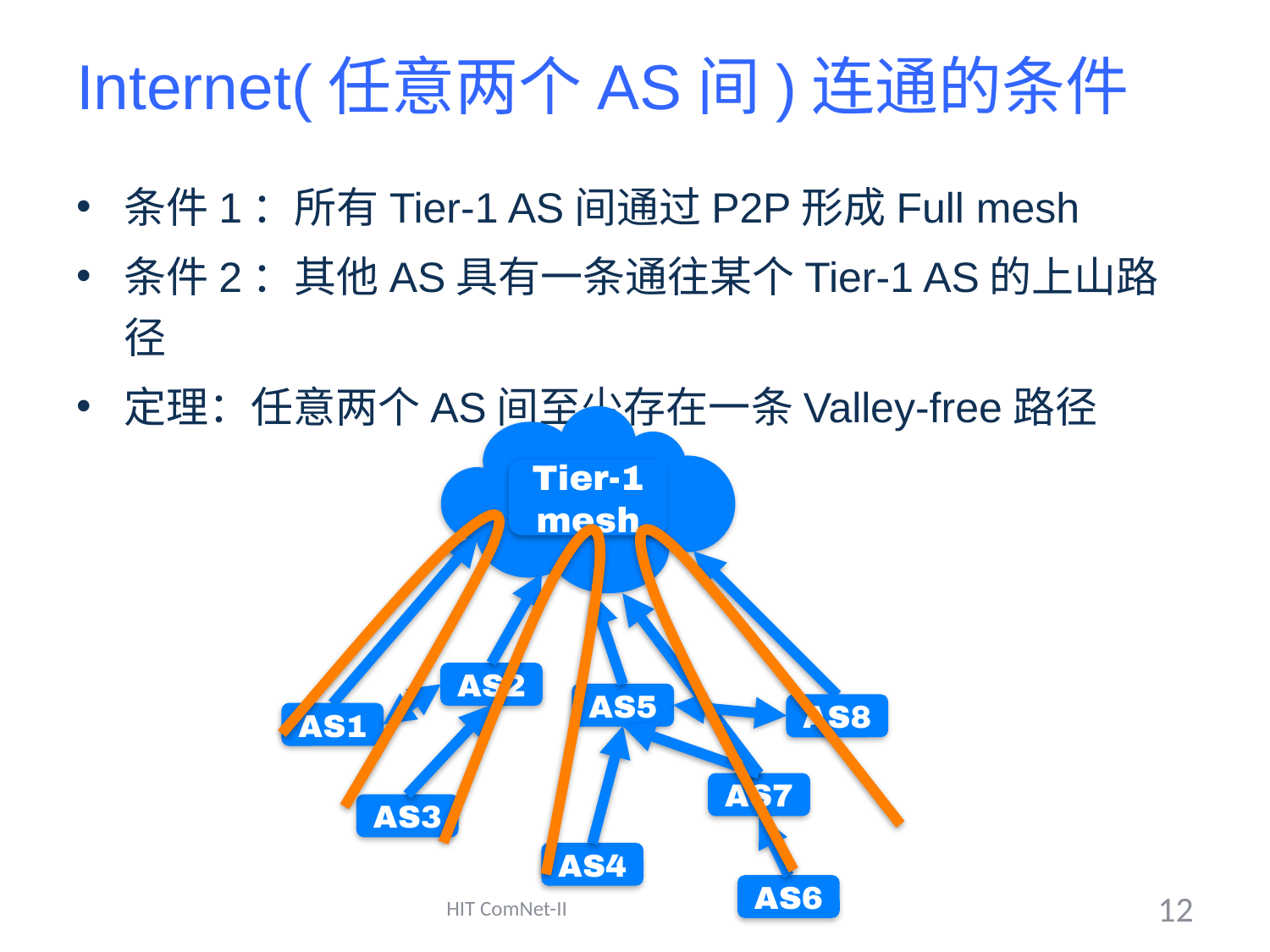

# Internet(任意两个AS间)连通的条件
条件1：所有Tier-1 AS间通过P2P形成Full mesh
条件2：其他AS具有一条通往某个Tier-1 AS的上山路径
定理：任意两个AS间至少存在一条Valley-free路径

Tier-1 mesh

AS2
AS5
AS8
AS1
AS7
AS3
AS4
AS6
HIT ComNet-II
12